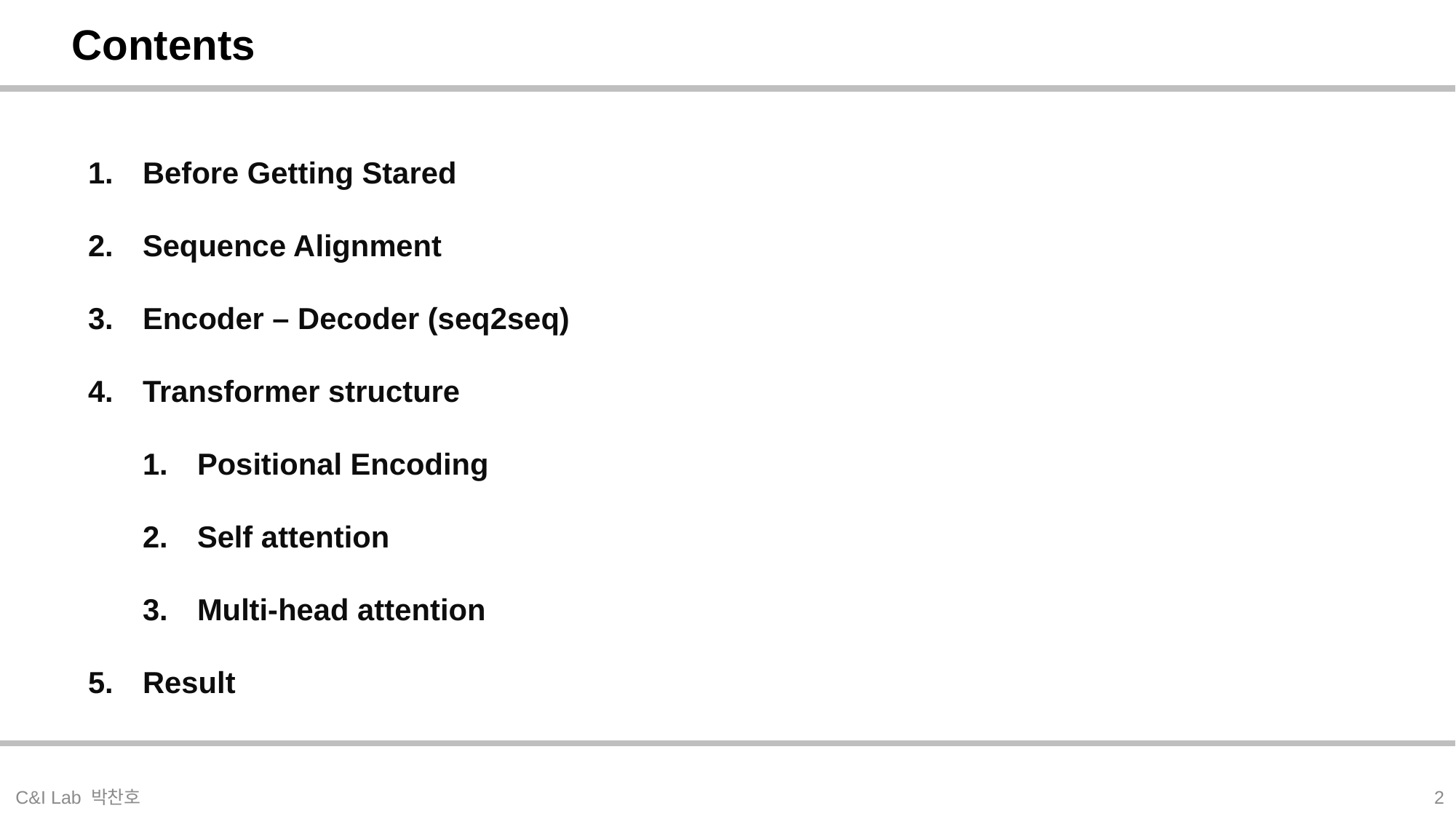

| Contents |
| --- |
Before Getting Stared
Sequence Alignment
Encoder – Decoder (seq2seq)
Transformer structure
Positional Encoding
Self attention
Multi-head attention
Result

|  |
| --- |
2
C&I Lab 박찬호